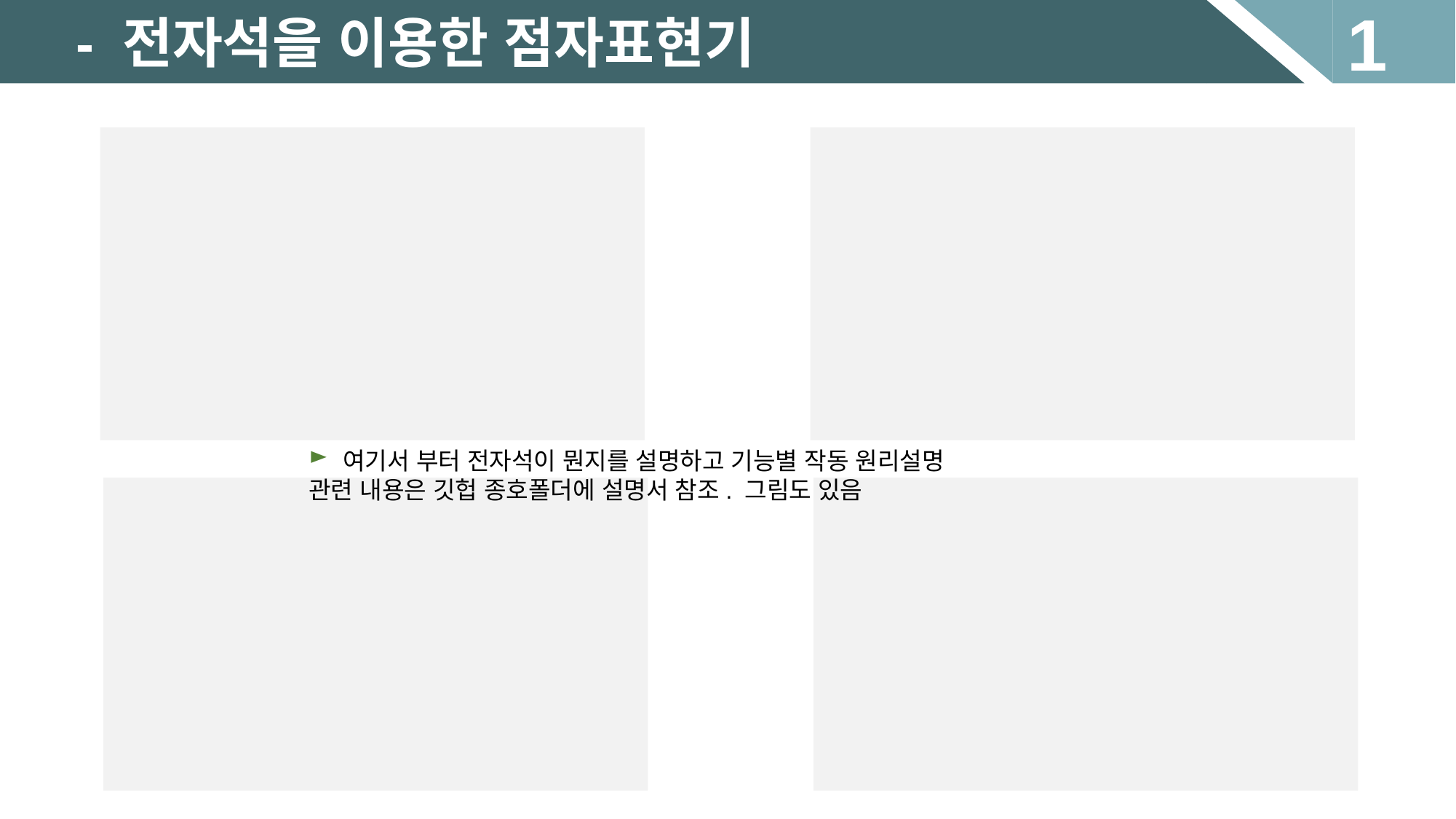

1

- 전자석을 이용한 점자표현기

여기서 부터 전자석이 뭔지를 설명하고 기능별 작동 원리설명
관련 내용은 깃헙 종호폴더에 설명서 참조. 그림도 있음